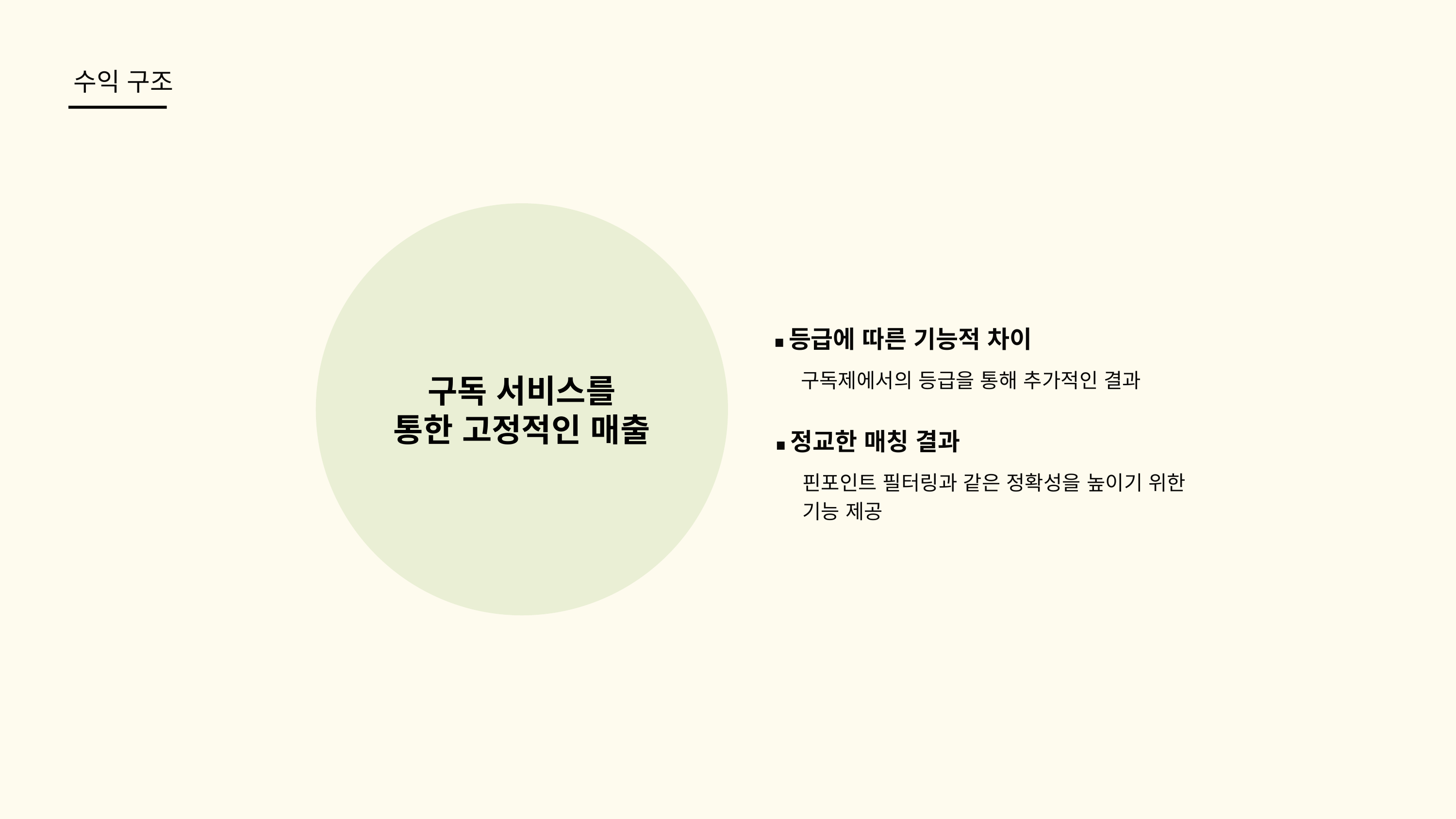

수익 구조

구독 서비스를
통한 고정적인 매출
등급에 따른 기능적 차이
·
구독제에서의 등급을 통해 추가적인 결과
정교한 매칭 결과
·
핀포인트 필터링과 같은 정확성을 높이기 위한 기능 제공